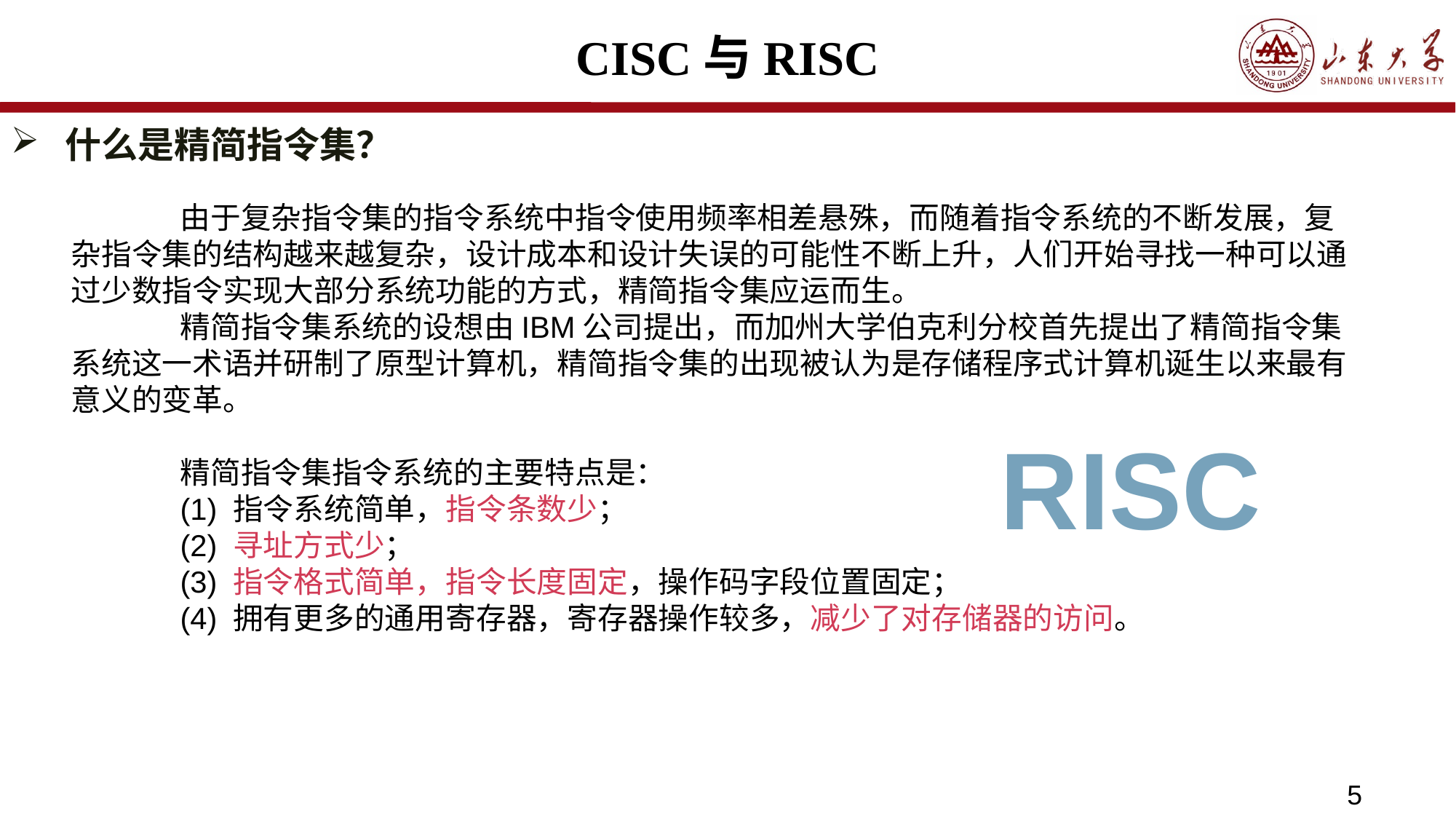

# CISC与RISC
什么是精简指令集？
	由于复杂指令集的指令系统中指令使用频率相差悬殊，而随着指令系统的不断发展，复杂指令集的结构越来越复杂，设计成本和设计失误的可能性不断上升，人们开始寻找一种可以通过少数指令实现大部分系统功能的方式，精简指令集应运而生。
	精简指令集系统的设想由IBM公司提出，而加州大学伯克利分校首先提出了精简指令集系统这一术语并研制了原型计算机，精简指令集的出现被认为是存储程序式计算机诞生以来最有意义的变革。

	精简指令集指令系统的主要特点是：
	(1) 指令系统简单，指令条数少；
	(2) 寻址方式少；
	(3) 指令格式简单，指令长度固定，操作码字段位置固定；
	(4) 拥有更多的通用寄存器，寄存器操作较多，减少了对存储器的访问。

RISC
5